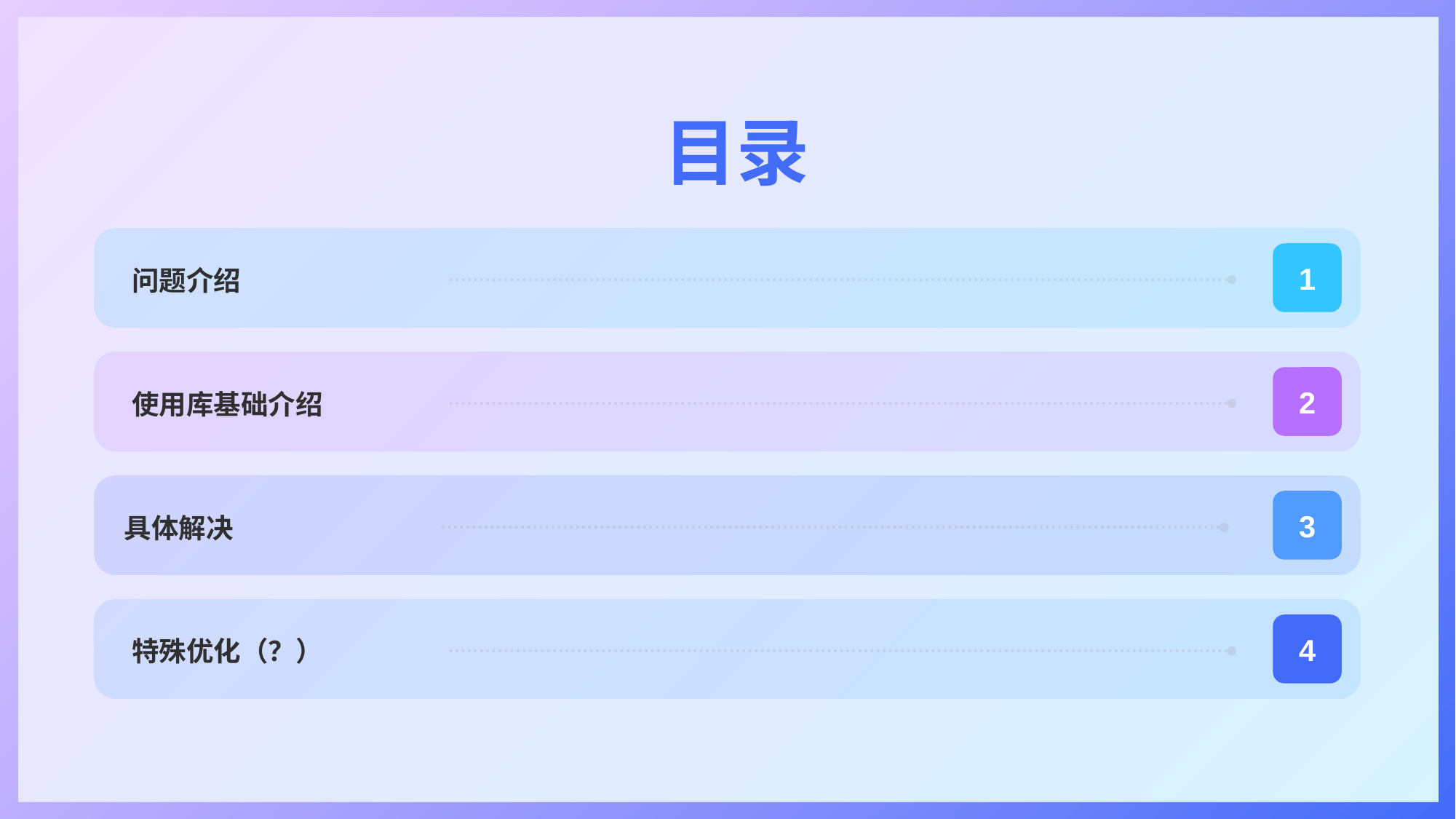

目录

1
问题介绍

2
使用库基础介绍

3
具体解决

4
特殊优化（？）